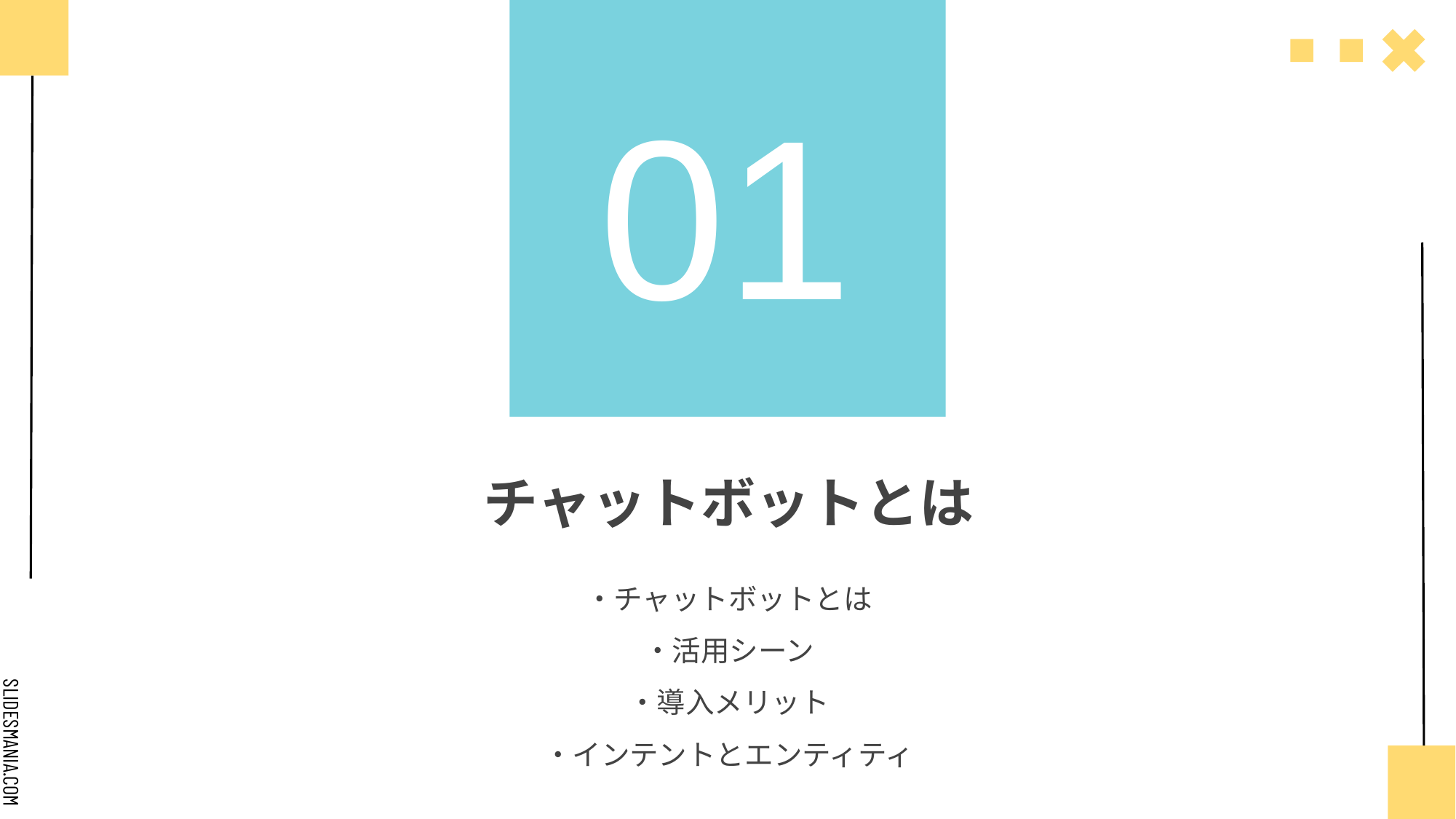

# 01
チャットボットとは
・チャットボットとは
・活用シーン
・導入メリット
・インテントとエンティティ